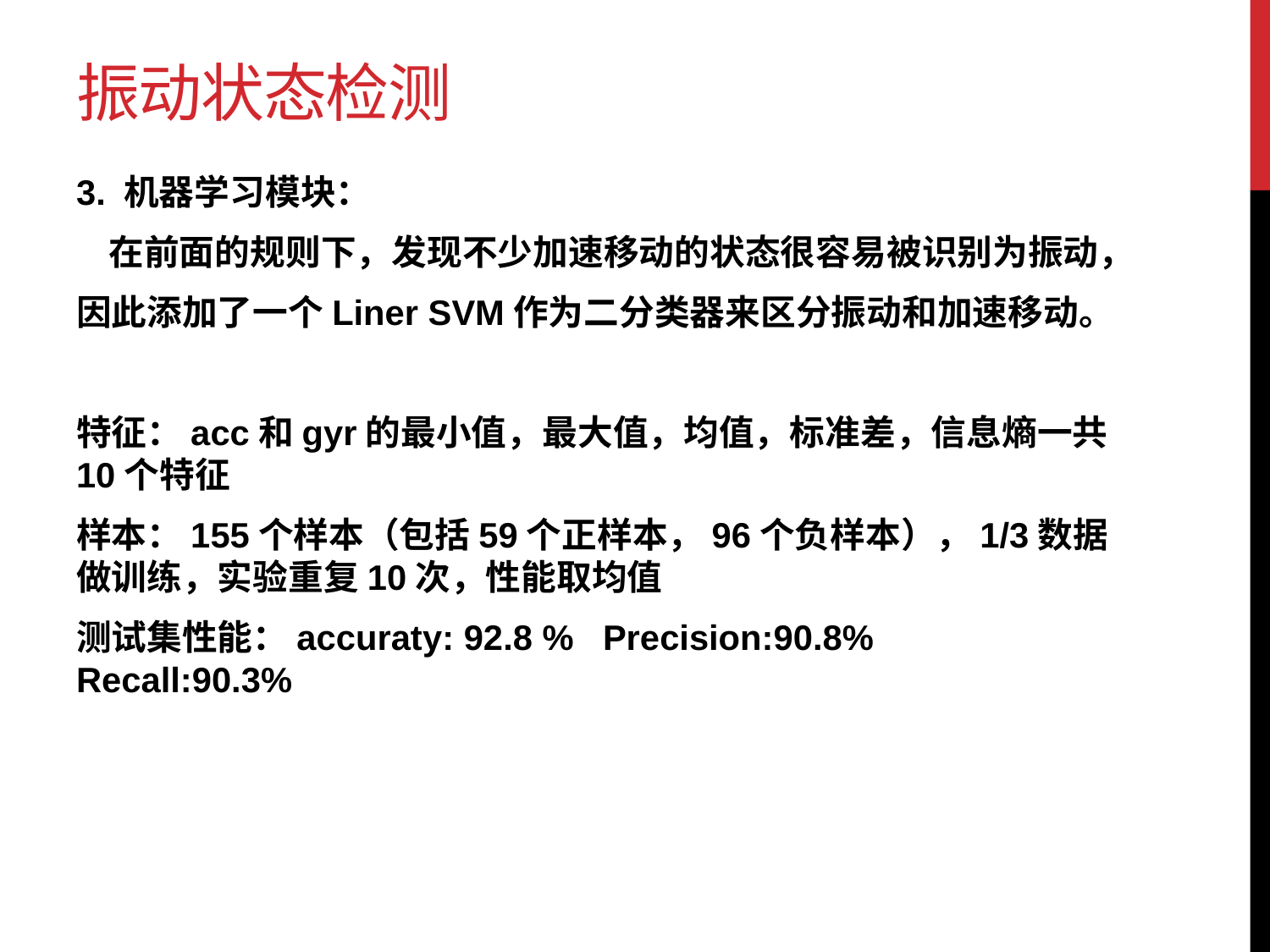

# 振动状态检测
3. 机器学习模块：
   在前面的规则下，发现不少加速移动的状态很容易被识别为振动，
因此添加了一个Liner SVM作为二分类器来区分振动和加速移动。

特征：acc和gyr的最小值，最大值，均值，标准差，信息熵一共10个特征
样本：155个样本（包括59个正样本，96个负样本），1/3数据做训练，实验重复10次，性能取均值
测试集性能：accuraty: 92.8 %   Precision:90.8%   Recall:90.3%